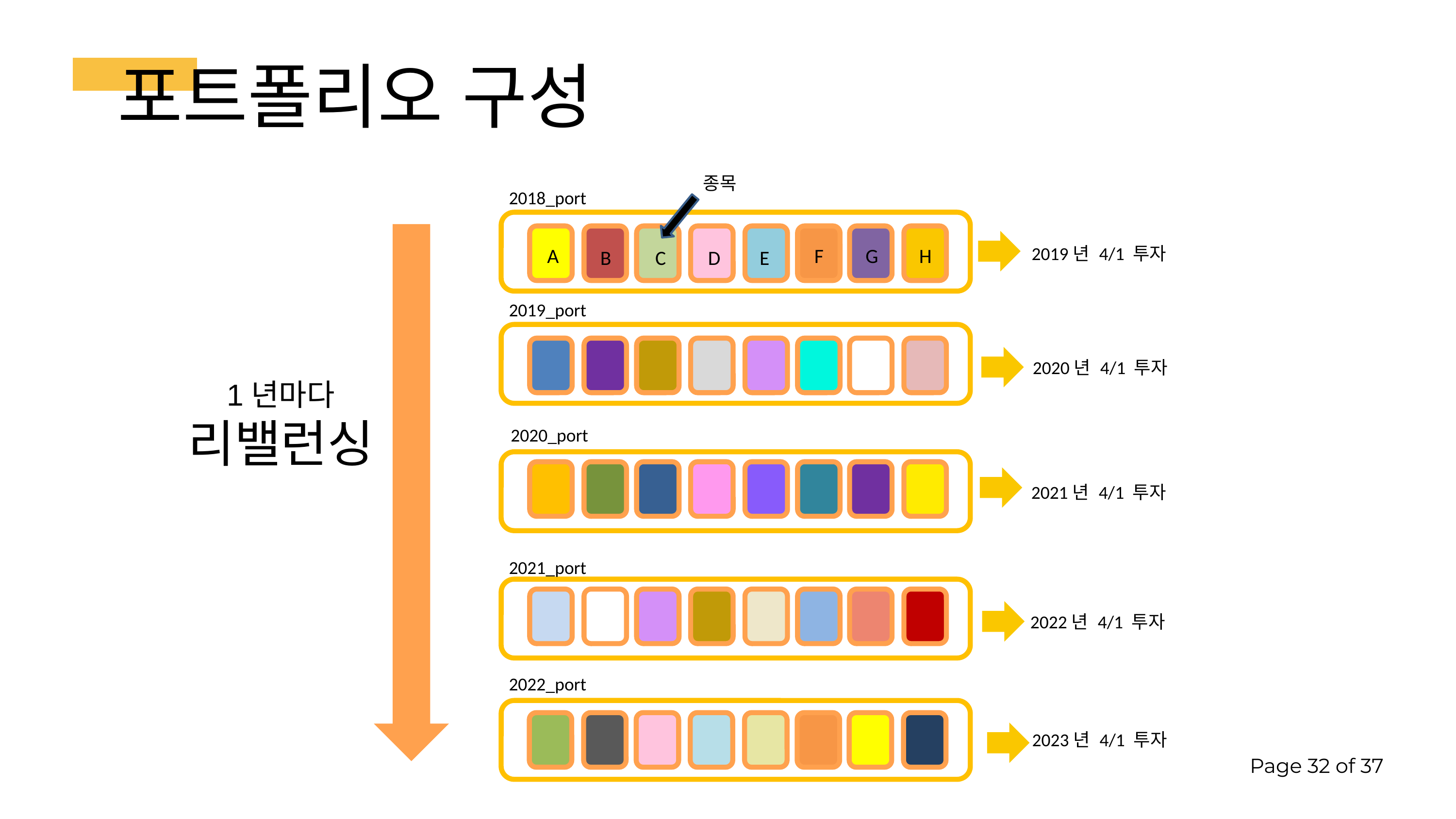

포트폴리오 구성
종목
2018_port

2019년 4/1 투자
A
F
G
H
B
C
E
D
2019_port

2020년 4/1 투자
1년마다
리밸런싱
2020_port

2021년 4/1 투자
2021_port

2022년 4/1 투자
2022_port

2023년 4/1 투자
Page 32 of 37